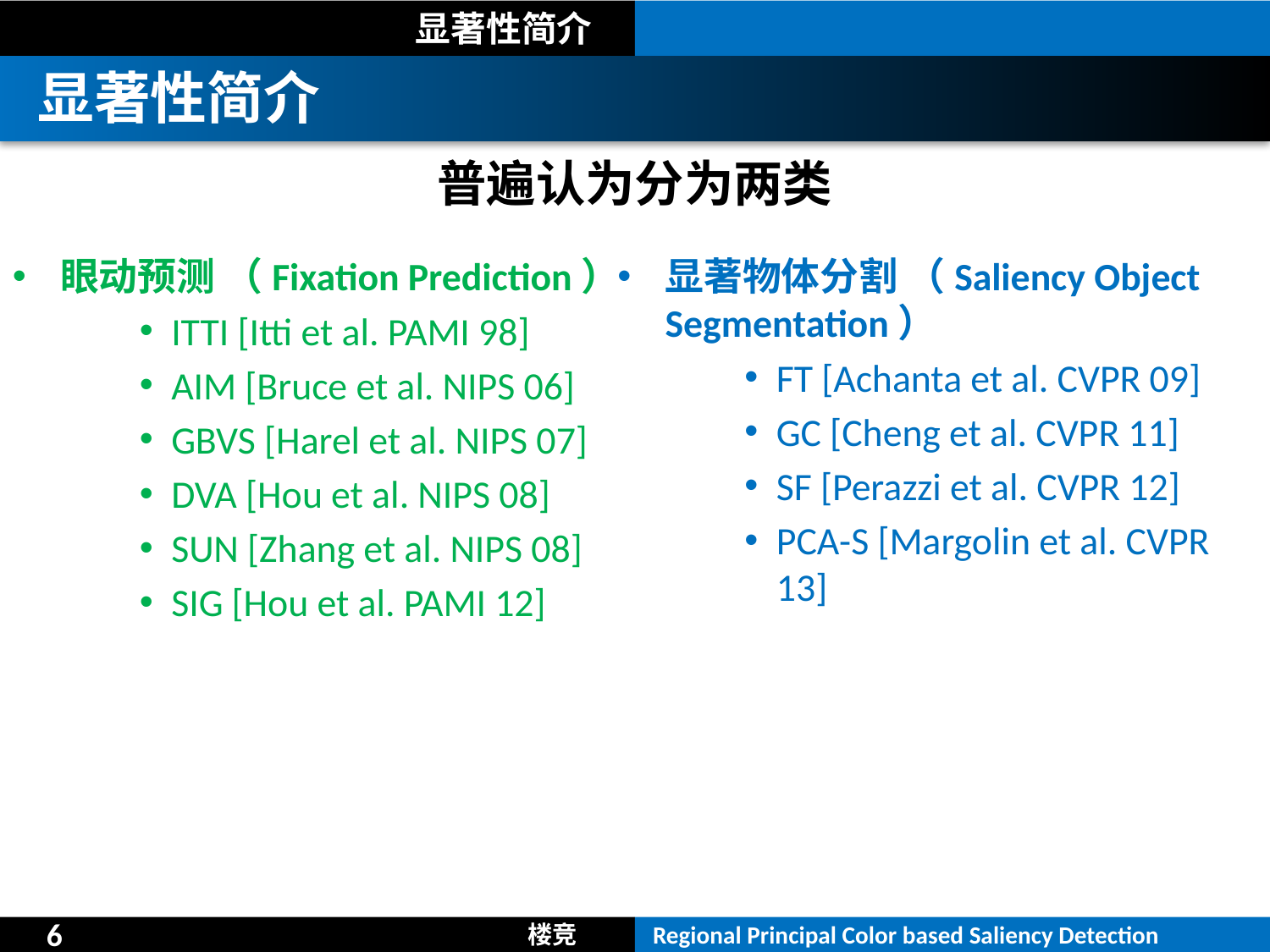

显著性简介
显著性简介
普遍认为分为两类
眼动预测 （Fixation Prediction）
ITTI [Itti et al. PAMI 98]
AIM [Bruce et al. NIPS 06]
GBVS [Harel et al. NIPS 07]
DVA [Hou et al. NIPS 08]
SUN [Zhang et al. NIPS 08]
SIG [Hou et al. PAMI 12]
显著物体分割 （Saliency Object Segmentation）
FT [Achanta et al. CVPR 09]
GC [Cheng et al. CVPR 11]
SF [Perazzi et al. CVPR 12]
PCA-S [Margolin et al. CVPR 13]